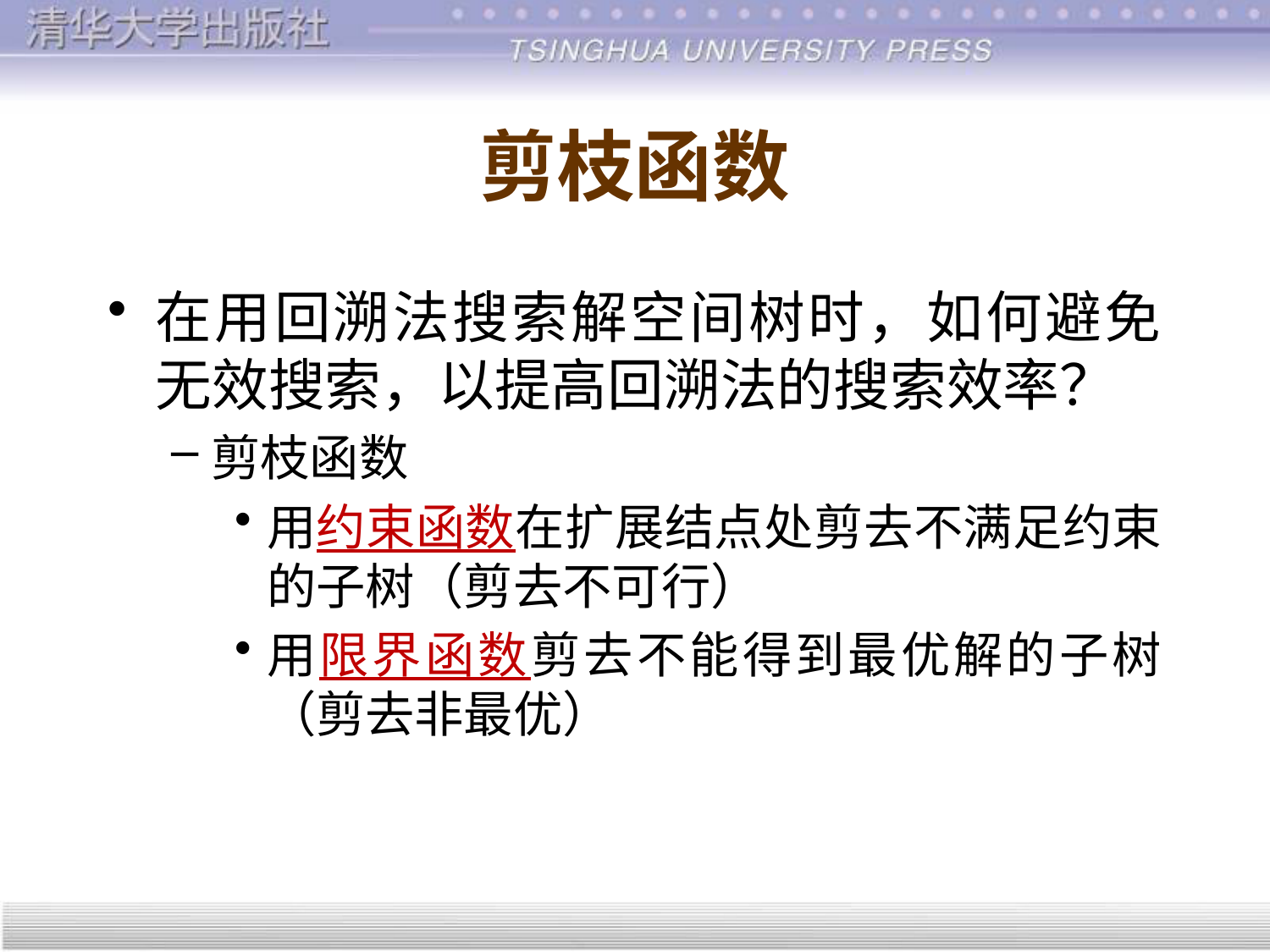

# 剪枝函数
在用回溯法搜索解空间树时，如何避免无效搜索，以提高回溯法的搜索效率？
剪枝函数
用约束函数在扩展结点处剪去不满足约束的子树（剪去不可行）
用限界函数剪去不能得到最优解的子树（剪去非最优）